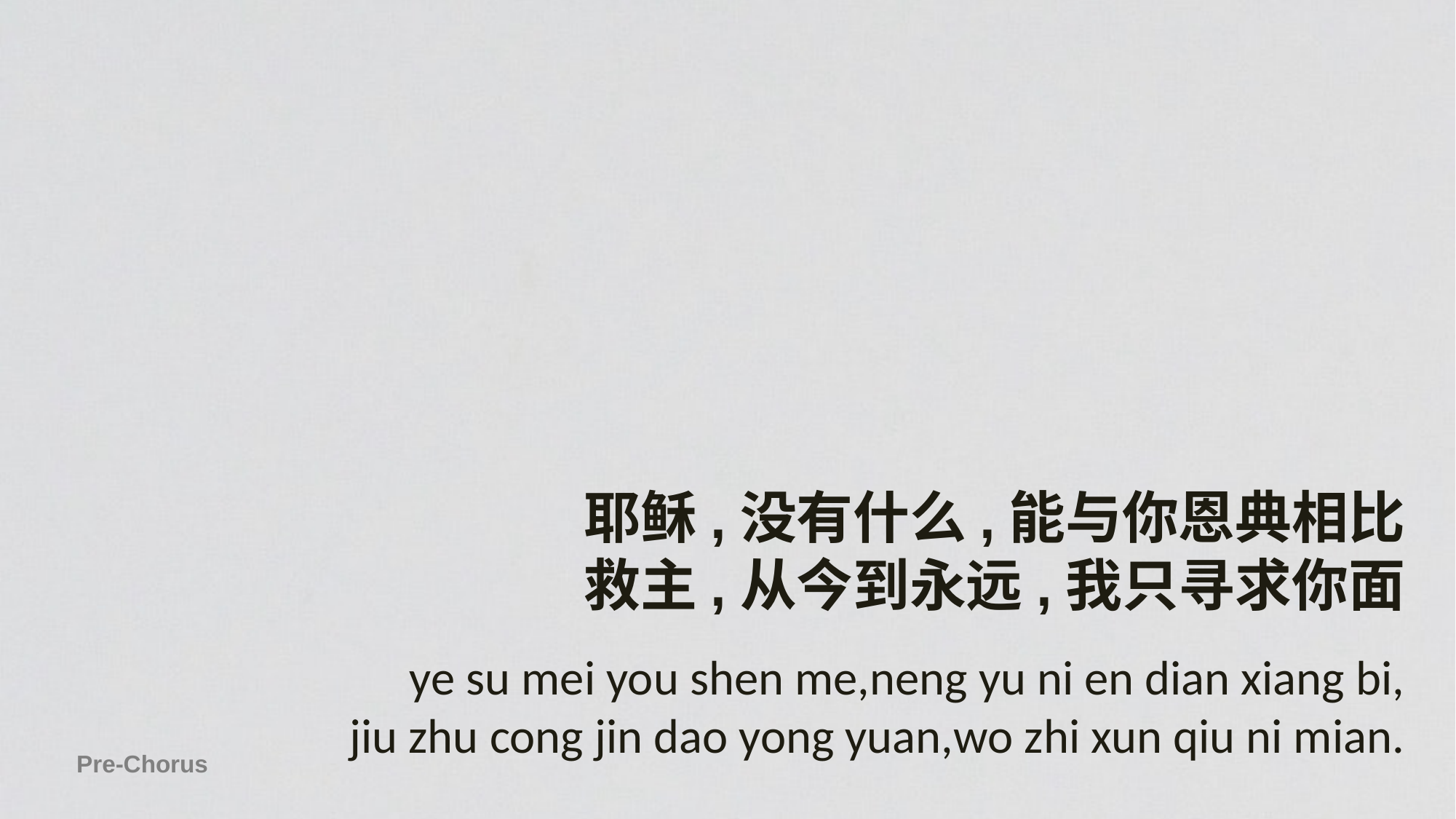

耶稣,没有什么,能与你恩典相比
救主,从今到永远,我只寻求你面

ye su mei you shen me,neng yu ni en dian xiang bi,
jiu zhu cong jin dao yong yuan,wo zhi xun qiu ni mian.

Pre-Chorus